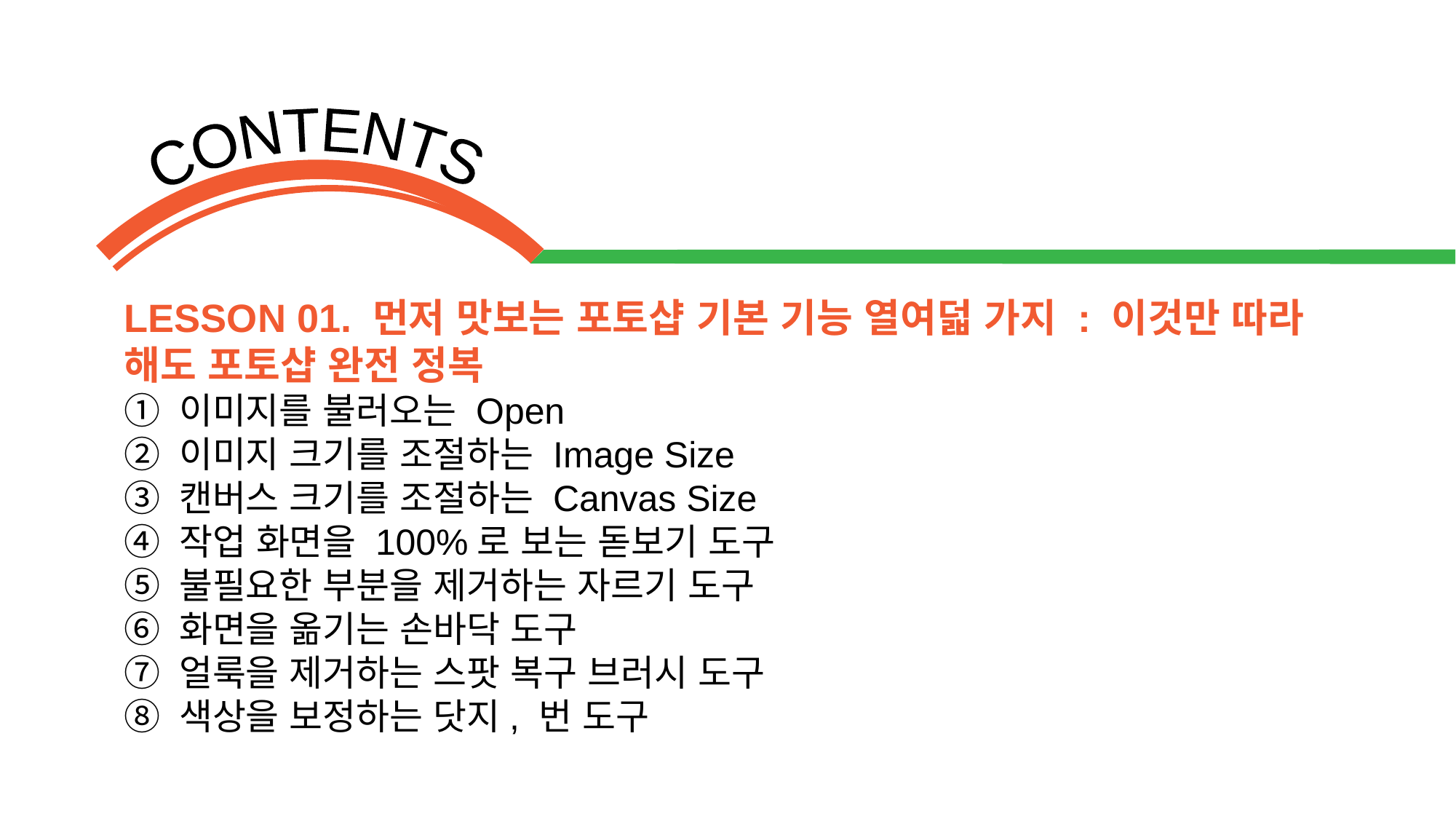

LESSON 01. 먼저 맛보는 포토샵 기본 기능 열여덟 가지 : 이것만 따라 해도 포토샵 완전 정복
① 이미지를 불러오는 Open
② 이미지 크기를 조절하는 Image Size
③ 캔버스 크기를 조절하는 Canvas Size
④ 작업 화면을 100%로 보는 돋보기 도구
⑤ 불필요한 부분을 제거하는 자르기 도구
⑥ 화면을 옮기는 손바닥 도구
⑦ 얼룩을 제거하는 스팟 복구 브러시 도구
⑧ 색상을 보정하는 닷지, 번 도구